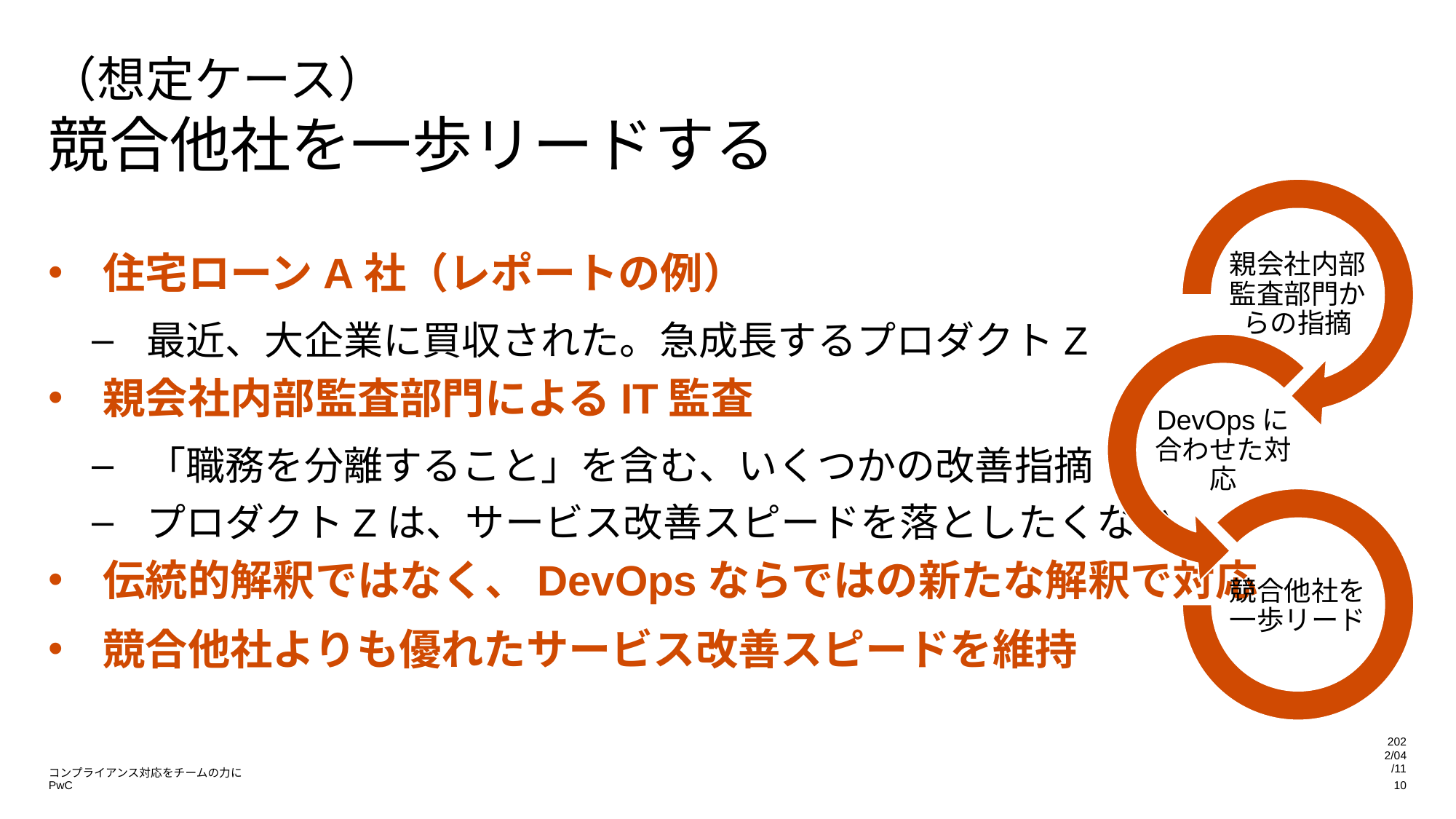

# （想定ケース） 競合他社を一歩リードする
親会社内部監査部門からの指摘
DevOpsに合わせた対応
競合他社を一歩リード
住宅ローンA社（レポートの例）
最近、大企業に買収された。急成長するプロダクトZ
親会社内部監査部門によるIT監査
「職務を分離すること」を含む、いくつかの改善指摘
プロダクトZは、サービス改善スピードを落としたくない
伝統的解釈ではなく、DevOpsならではの新たな解釈で対応
競合他社よりも優れたサービス改善スピードを維持
2022/04/11
コンプライアンス対応をチームの力に
10